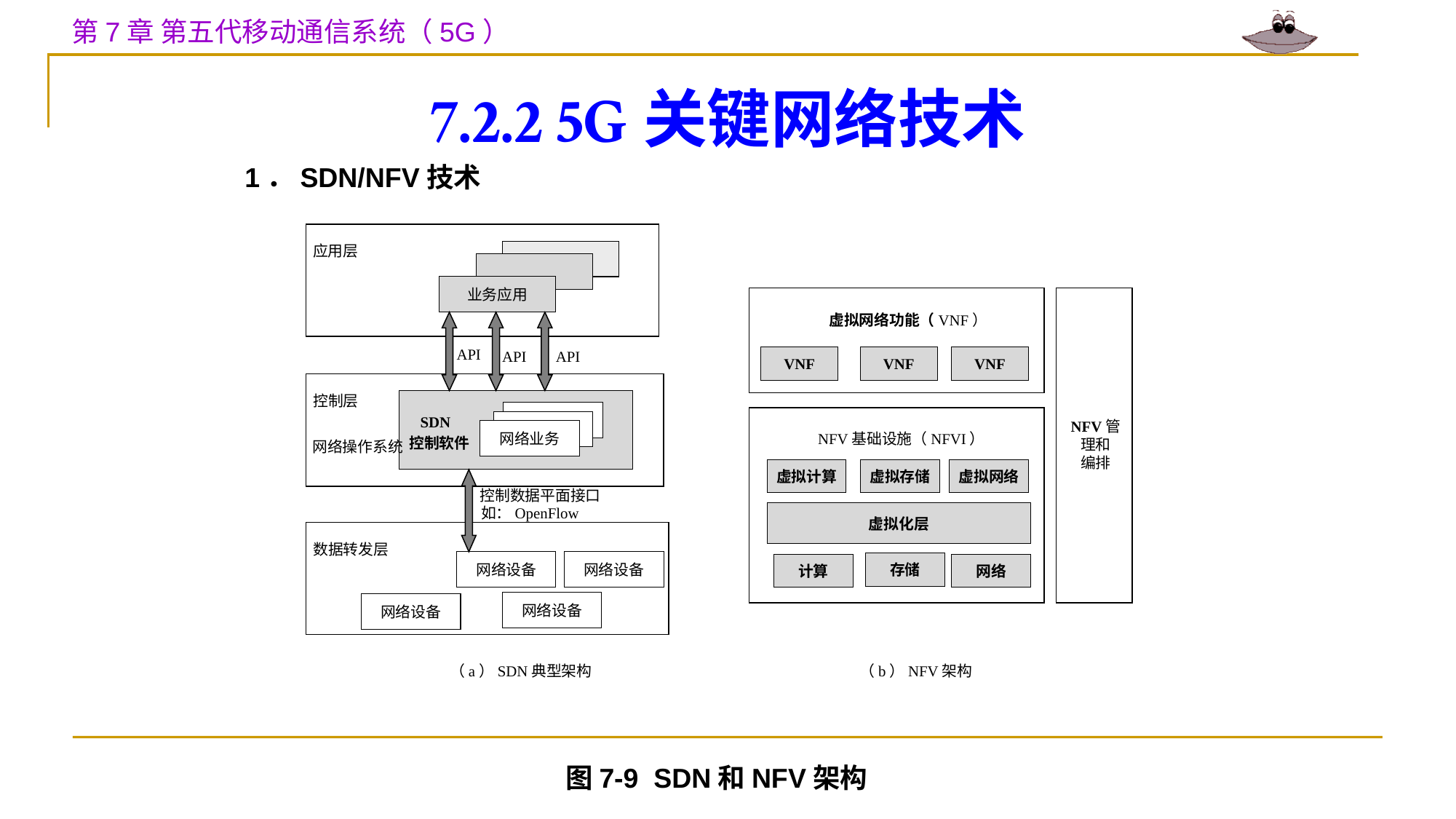

# 7.2.2 5G关键网络技术
1．SDN/NFV技术

应用层

业务应用

API
API
API

控制层

SDN

网络业务
控制软件
网络操作系统

控制数据平面接口
如：OpenFlow

数据转发层
网络设备
网络设备
网络设备
网络设备

虚拟网络功能（VNF）
VNF
VNF
VNF
NFV管理和
编排

NFV基础设施（NFVI）
虚拟计算
虚拟存储
虚拟网络
虚拟化层
存储
计算
网络
（a）SDN典型架构
（b）NFV架构
图7-9  SDN和NFV架构